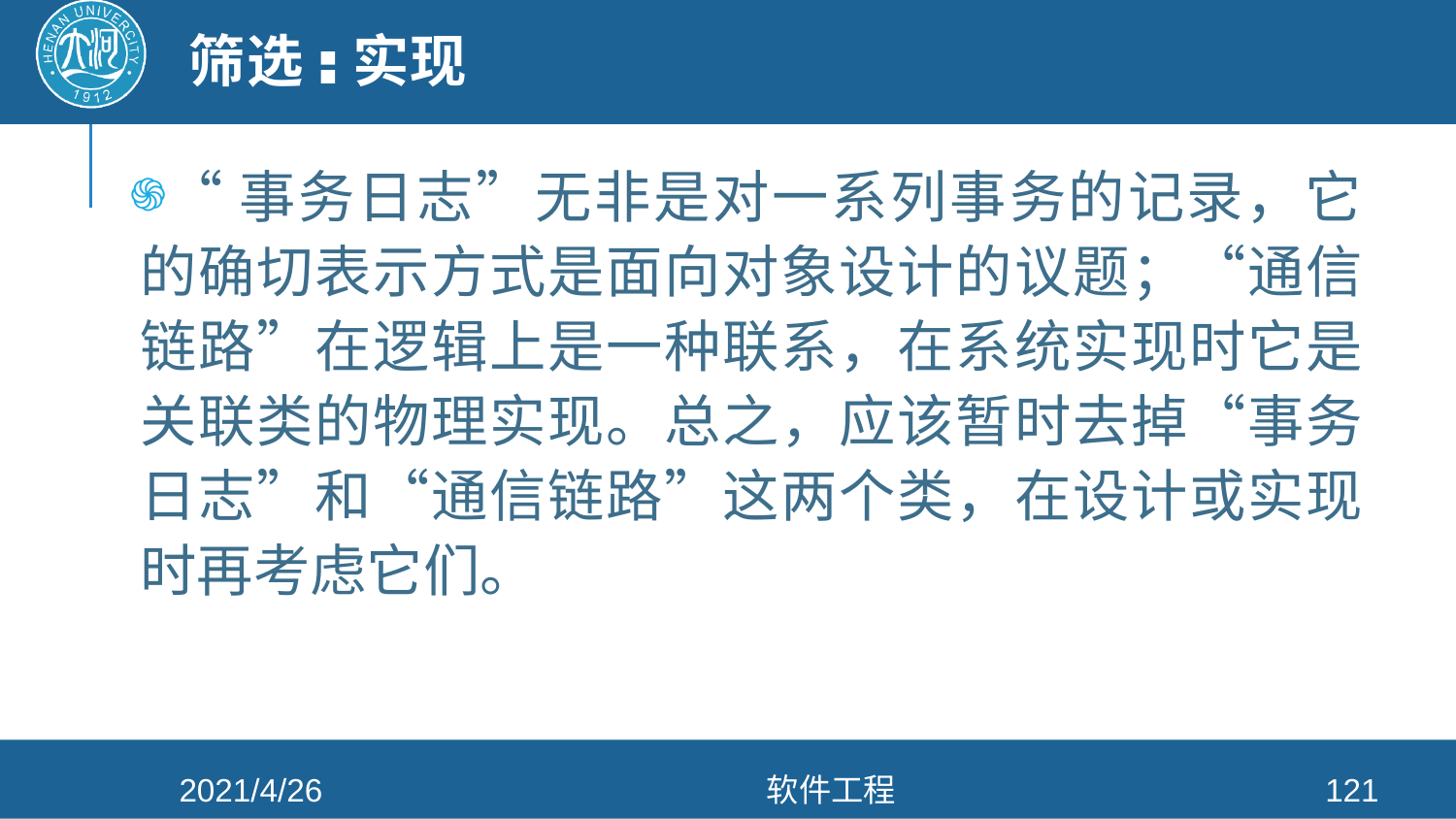

# 筛选:实现
“事务日志”无非是对一系列事务的记录，它的确切表示方式是面向对象设计的议题；“通信链路”在逻辑上是一种联系，在系统实现时它是关联类的物理实现。总之，应该暂时去掉“事务日志”和“通信链路”这两个类，在设计或实现时再考虑它们。
2021/4/26
软件工程
121